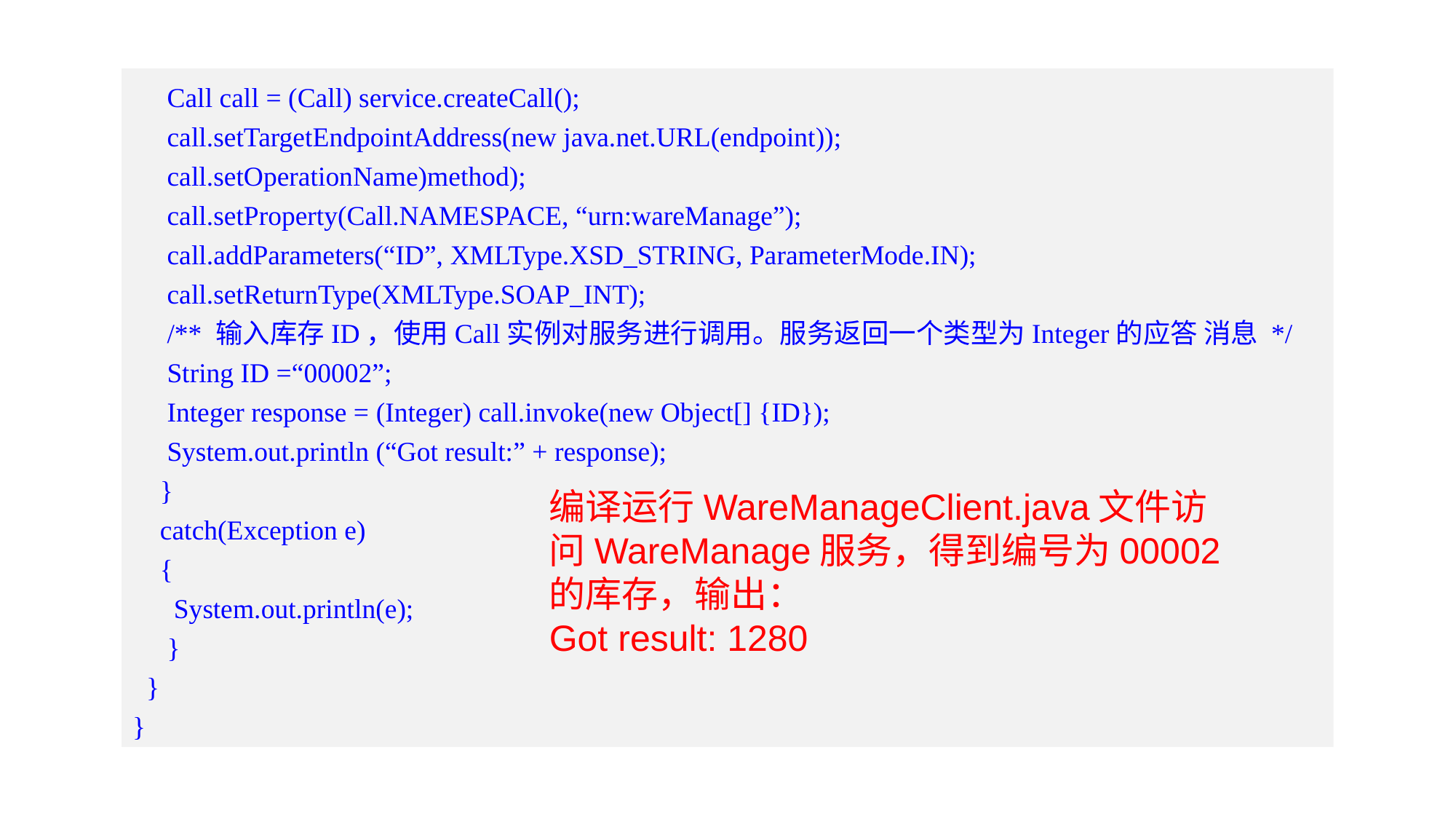

Call call = (Call) service.createCall();
     call.setTargetEndpointAddress(new java.net.URL(endpoint));
     call.setOperationName)method);
     call.setProperty(Call.NAMESPACE, “urn:wareManage”);
     call.addParameters(“ID”, XMLType.XSD_STRING, ParameterMode.IN);
     call.setReturnType(XMLType.SOAP_INT);
     /** 输入库存ID，使用Call实例对服务进行调用。服务返回一个类型为Integer的应答 消息 */
     String ID =“00002”;
     Integer response = (Integer) call.invoke(new Object[] {ID});
     System.out.println (“Got result:” + response);
    }
    catch(Exception e)
    {
      System.out.println(e);
     }
  }
}
编译运行WareManageClient.java文件访问WareManage服务，得到编号为00002的库存，输出：
Got result: 1280